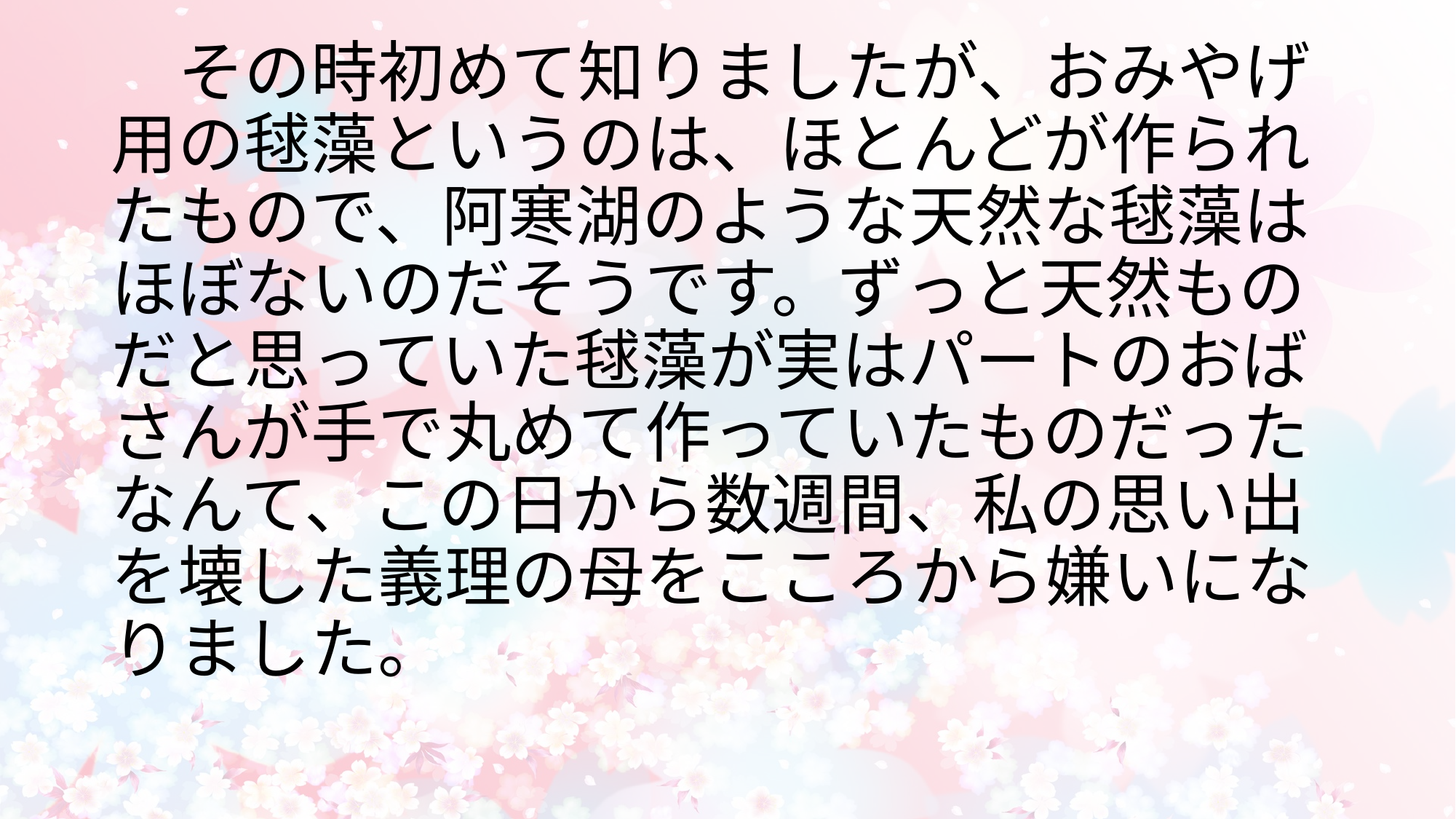

その時初めて知りましたが、おみやげ用の毬藻というのは、ほとんどが作られたもので、阿寒湖のような天然な毬藻はほぼないのだそうです。ずっと天然ものだと思っていた毬藻が実はパートのおばさんが手で丸めて作っていたものだったなんて、この日から数週間、私の思い出を壊した義理の母をこころから嫌いになりました。